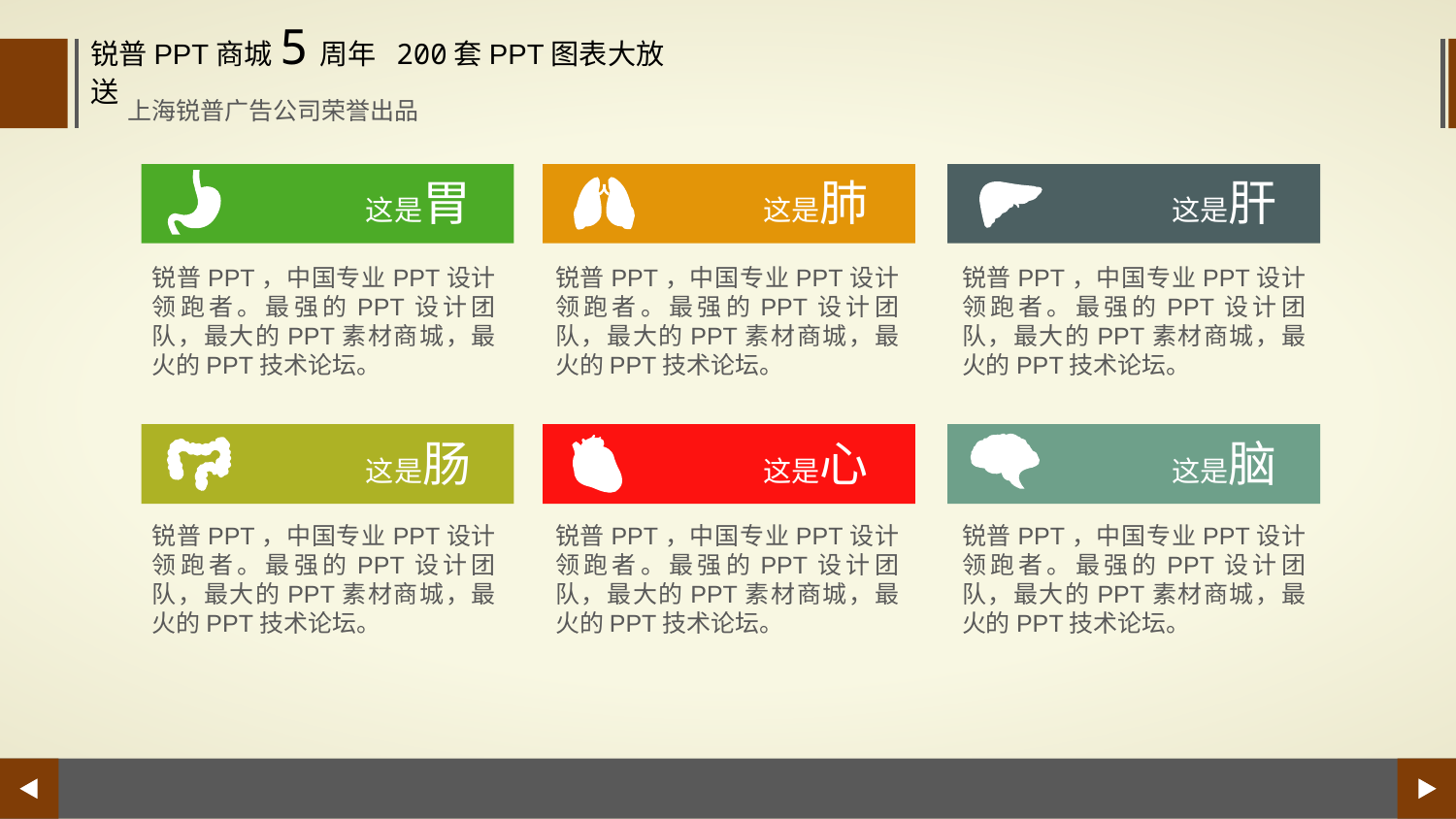

锐普PPT商城5周年  200套PPT图表大放送

上海锐普广告公司荣誉出品

这是胃
这是肺
这是肝

锐普PPT，中国专业PPT设计领跑者。最强的PPT设计团队，最大的PPT素材商城，最火的PPT技术论坛。
锐普PPT，中国专业PPT设计领跑者。最强的PPT设计团队，最大的PPT素材商城，最火的PPT技术论坛。
锐普PPT，中国专业PPT设计领跑者。最强的PPT设计团队，最大的PPT素材商城，最火的PPT技术论坛。

这是肠
这是心
这是脑

锐普PPT，中国专业PPT设计领跑者。最强的PPT设计团队，最大的PPT素材商城，最火的PPT技术论坛。
锐普PPT，中国专业PPT设计领跑者。最强的PPT设计团队，最大的PPT素材商城，最火的PPT技术论坛。
锐普PPT，中国专业PPT设计领跑者。最强的PPT设计团队，最大的PPT素材商城，最火的PPT技术论坛。